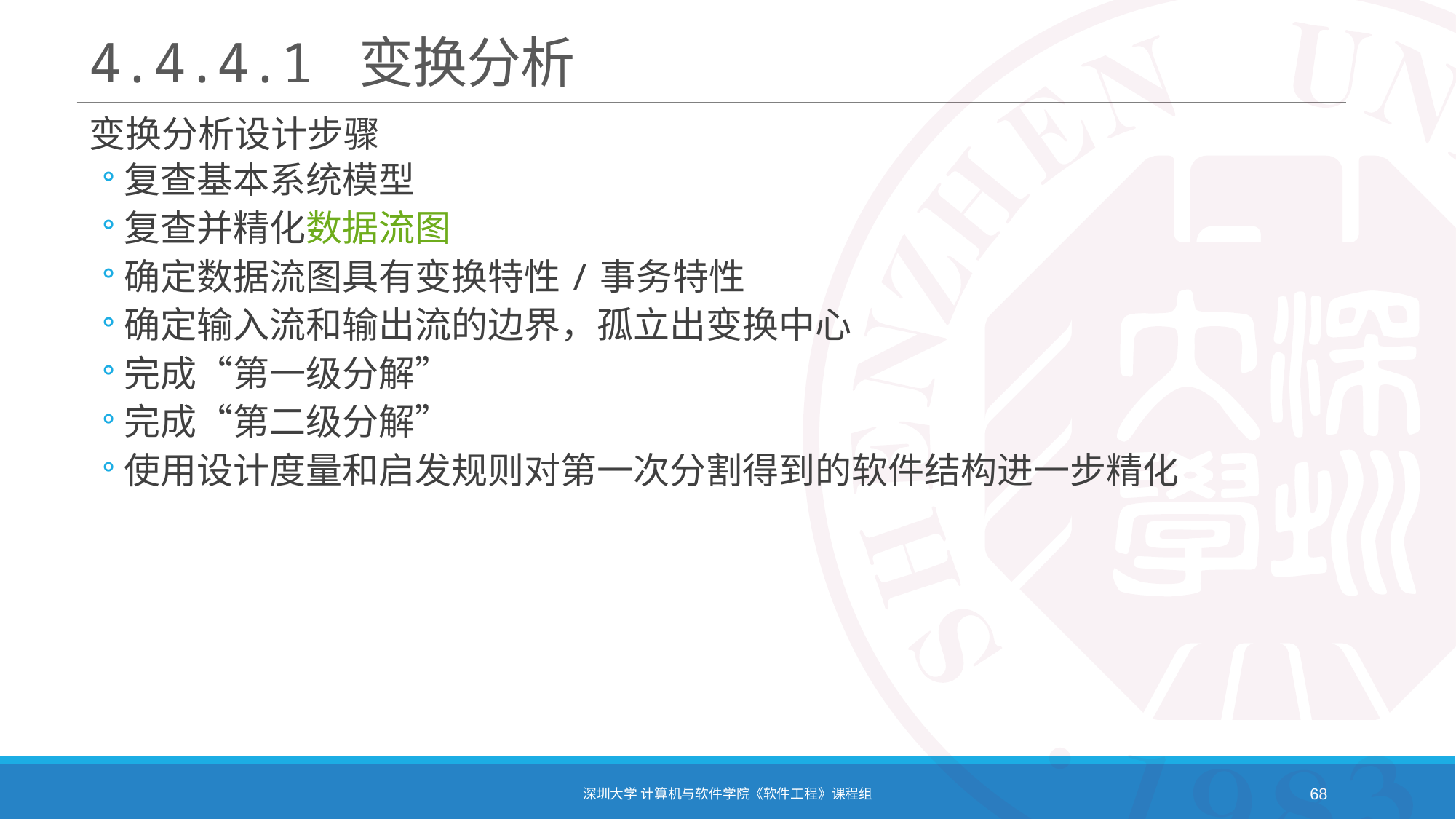

# 4.4.4.1 变换分析
变换分析设计步骤
复查基本系统模型
复查并精化数据流图
确定数据流图具有变换特性/事务特性
确定输入流和输出流的边界，孤立出变换中心
完成“第一级分解”
完成“第二级分解”
使用设计度量和启发规则对第一次分割得到的软件结构进一步精化
深圳大学 计算机与软件学院《软件工程》课程组
68